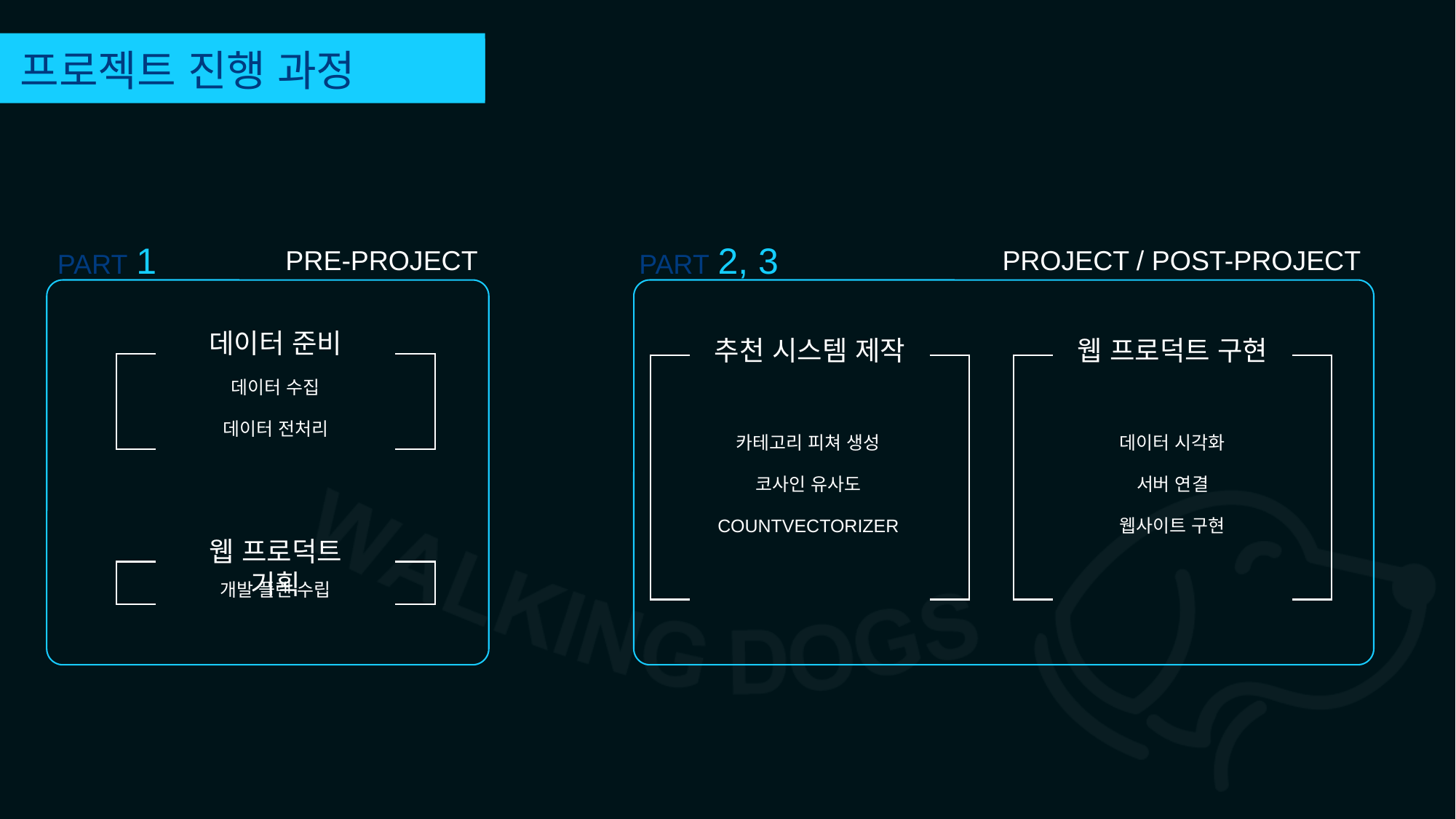

프로젝트 진행 과정
PART 1
PRE-PROJECT

데이터 준비
데이터 수집
데이터 전처리

웹 프로덕트 기획
개발 플랜 수립

PART 2, 3
PROJECT / POST-PROJECT

추천 시스템 제작
웹 프로덕트 구현

카테고리 피쳐 생성
코사인 유사도
COUNTVECTORIZER
데이터 시각화
서버 연결
웹사이트 구현